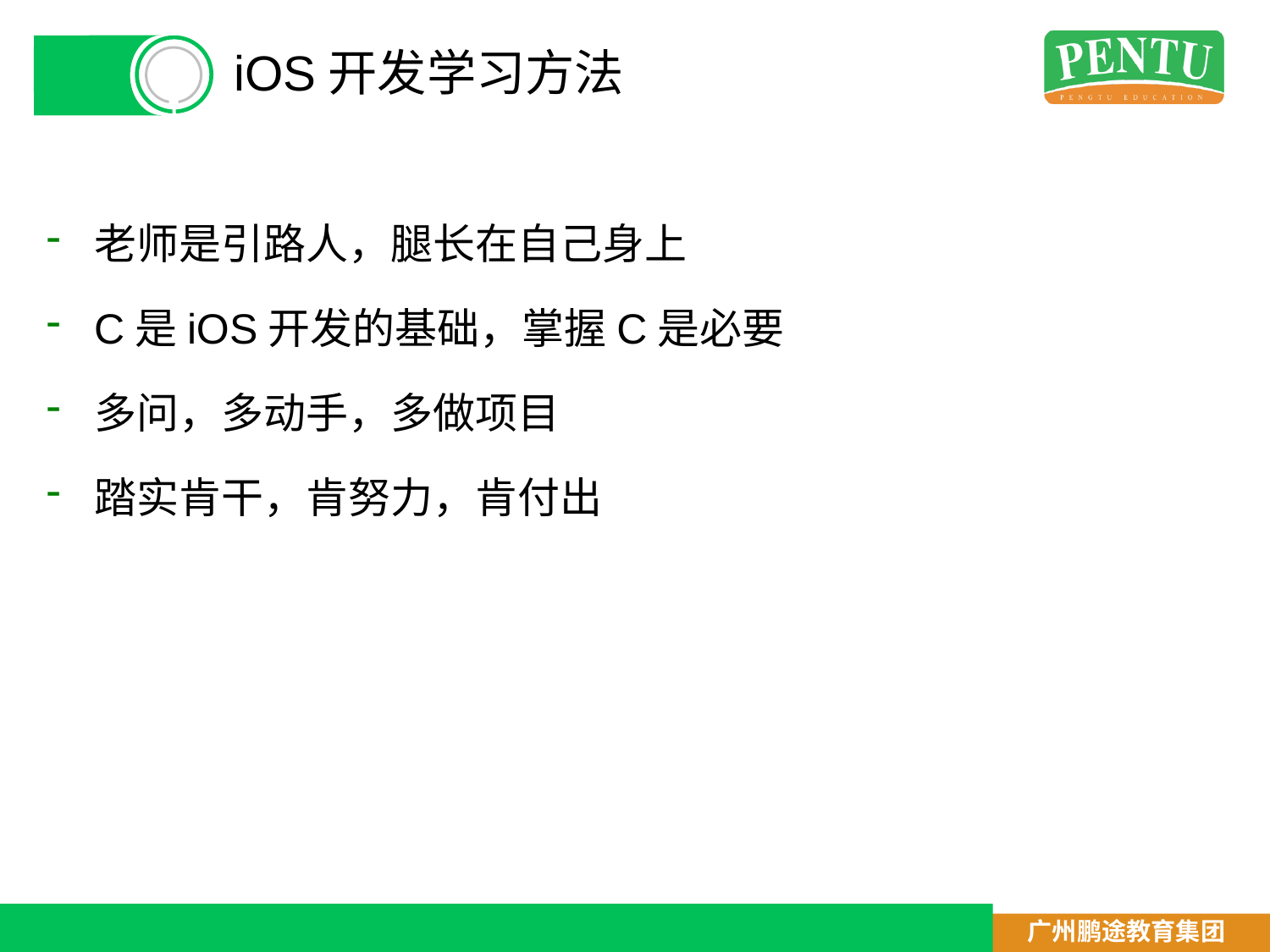

# iOS开发学习方法
老师是引路人，腿长在自己身上
C是iOS开发的基础，掌握C是必要
多问，多动手，多做项目
踏实肯干，肯努力，肯付出